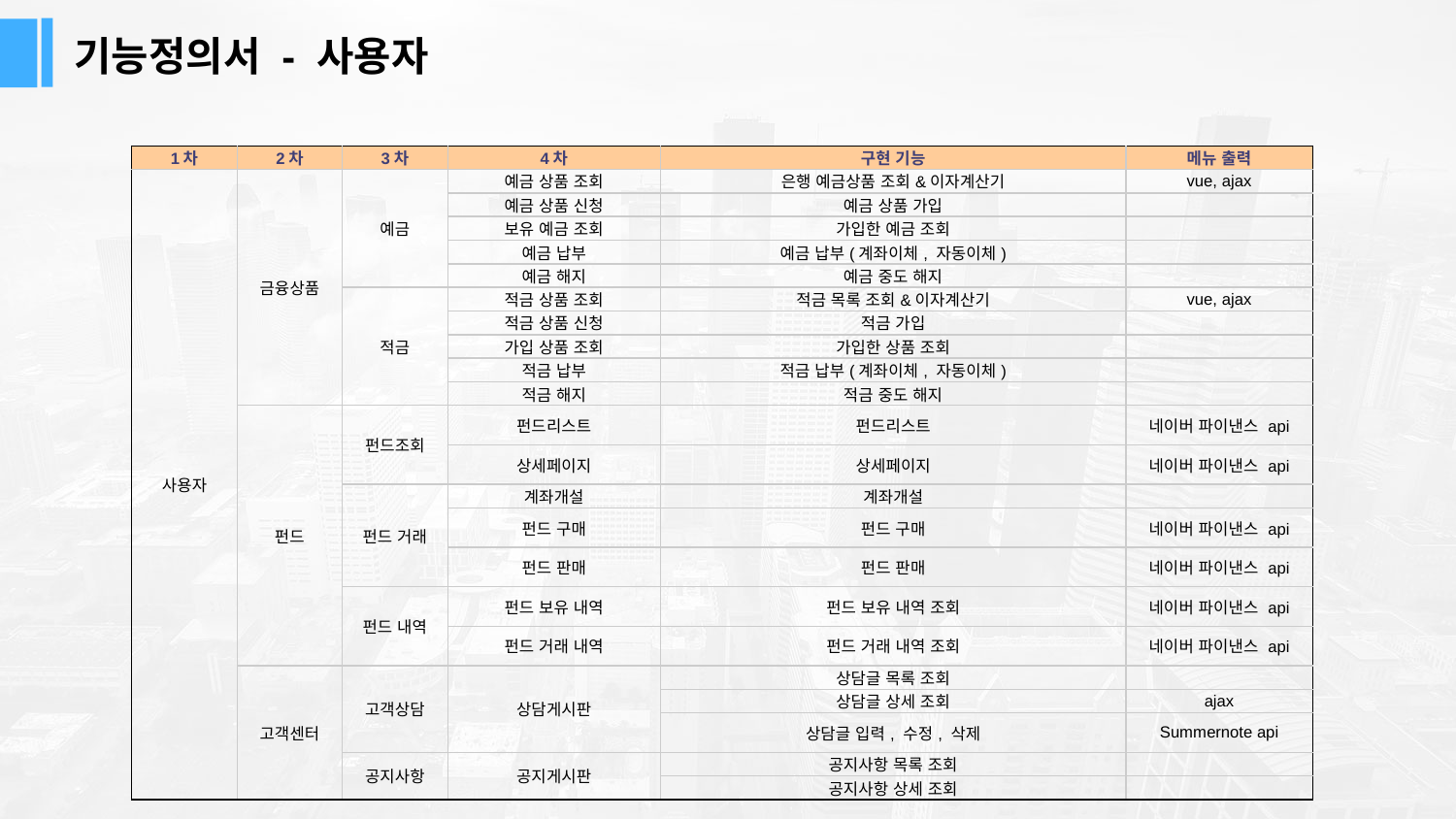

기능정의서 - 사용자
| 1차 | 2차 | 3차 | 4차 | 구현 기능 | 메뉴 출력 |
| --- | --- | --- | --- | --- | --- |
| 사용자 | 금융상품 | 예금 | 예금 상품 조회 | 은행 예금상품 조회&이자계산기 | vue, ajax |
|  |  |  | 예금 상품 신청 | 예금 상품 가입 |  |
|  |  |  | 보유 예금 조회 | 가입한 예금 조회 |  |
|  |  |  | 예금 납부 | 예금 납부(계좌이체, 자동이체) |  |
|  |  |  | 예금 해지 | 예금 중도 해지 |  |
|  |  | 적금 | 적금 상품 조회 | 적금 목록 조회&이자계산기 | vue, ajax |
|  |  |  | 적금 상품 신청 | 적금 가입 |  |
|  |  |  | 가입 상품 조회 | 가입한 상품 조회 |  |
|  |  |  | 적금 납부 | 적금 납부(계좌이체, 자동이체) |  |
|  |  |  | 적금 해지 | 적금 중도 해지 |  |
|  | 펀드 | 펀드조회 | 펀드리스트 | 펀드리스트 | 네이버 파이낸스 api |
|  |  |  | 상세페이지 | 상세페이지 | 네이버 파이낸스 api |
|  |  | 펀드 거래 | 계좌개설 | 계좌개설 |  |
|  |  |  | 펀드 구매 | 펀드 구매 | 네이버 파이낸스 api |
|  |  |  | 펀드 판매 | 펀드 판매 | 네이버 파이낸스 api |
|  |  | 펀드 내역 | 펀드 보유 내역 | 펀드 보유 내역 조회 | 네이버 파이낸스 api |
|  |  |  | 펀드 거래 내역 | 펀드 거래 내역 조회 | 네이버 파이낸스 api |
|  | 고객센터 | 고객상담 | 상담게시판 | 상담글 목록 조회 |  |
|  |  |  |  | 상담글 상세 조회 | ajax |
|  |  |  |  | 상담글 입력, 수정, 삭제 | Summernote api |
|  |  | 공지사항 | 공지게시판 | 공지사항 목록 조회 |  |
|  |  |  |  | 공지사항 상세 조회 |  |